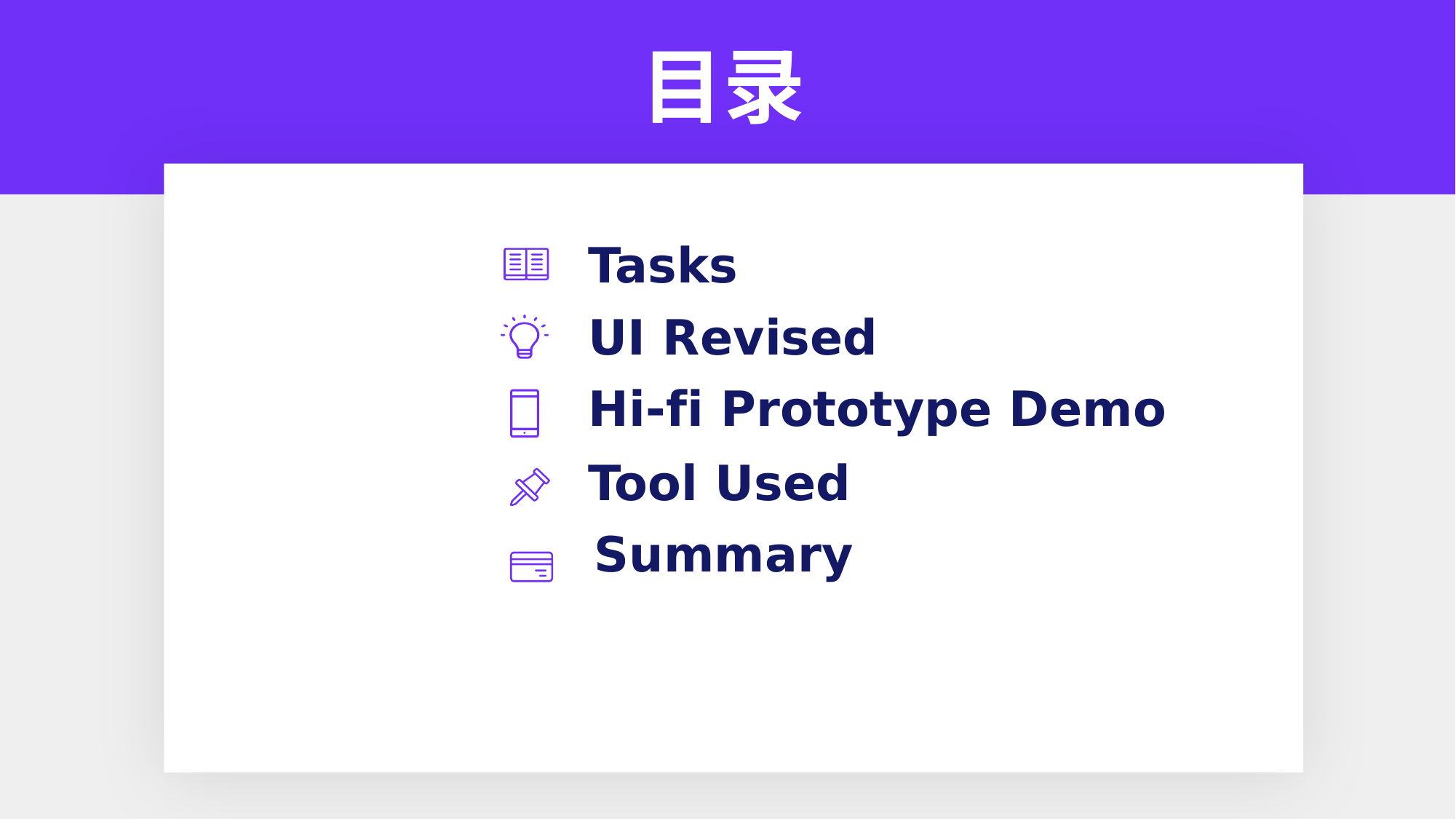

# scassscssacsa
目录

Tasks

UI Revised

Hi-fi Prototype Demo

Tool Used

 Summary